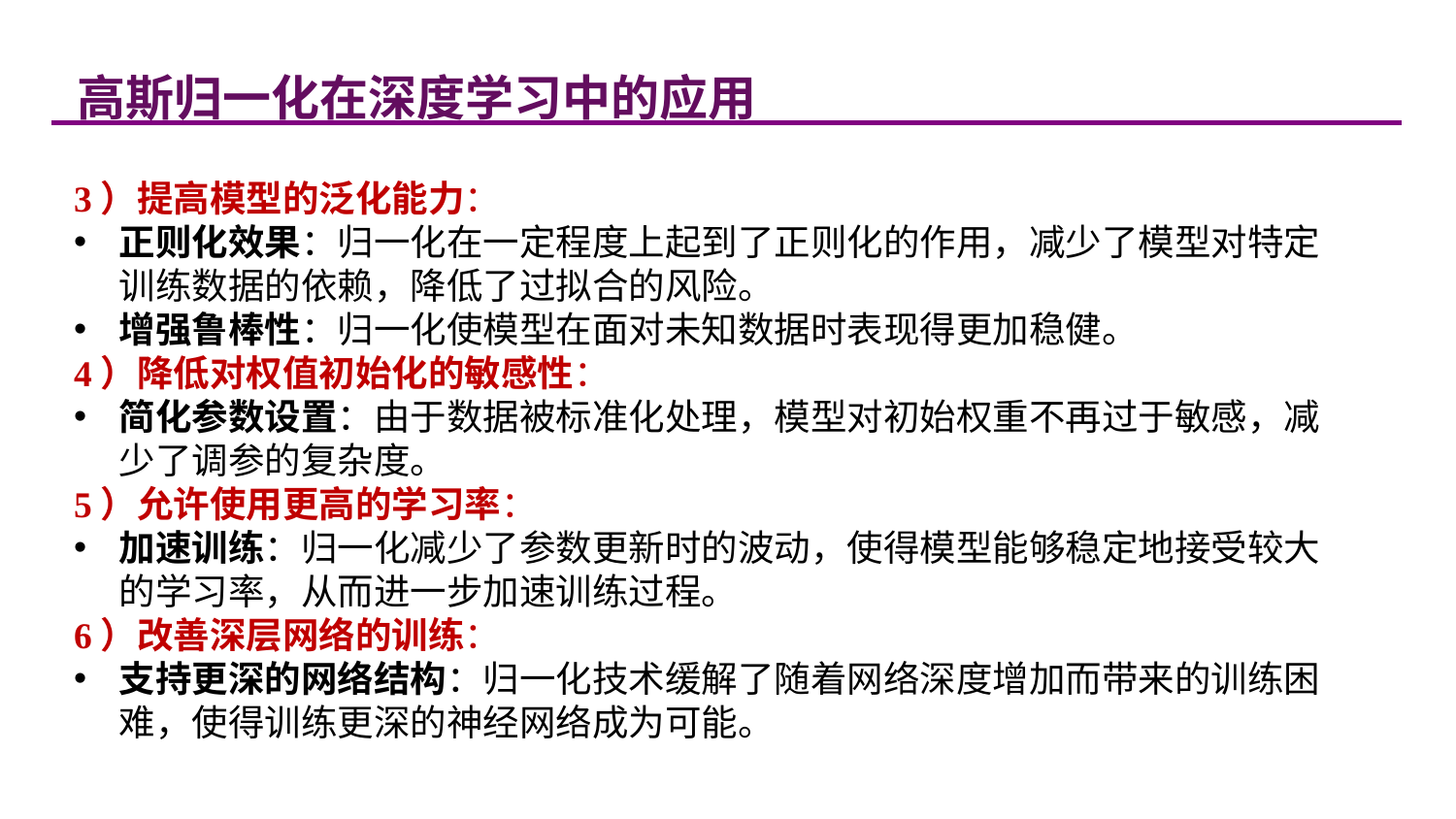

高斯归一化在深度学习中的应用
3）提高模型的泛化能力：
正则化效果：归一化在一定程度上起到了正则化的作用，减少了模型对特定训练数据的依赖，降低了过拟合的风险。
增强鲁棒性：归一化使模型在面对未知数据时表现得更加稳健。
4）降低对权值初始化的敏感性：
简化参数设置：由于数据被标准化处理，模型对初始权重不再过于敏感，减少了调参的复杂度。
5）允许使用更高的学习率：
加速训练：归一化减少了参数更新时的波动，使得模型能够稳定地接受较大的学习率，从而进一步加速训练过程。
6）改善深层网络的训练：
支持更深的网络结构：归一化技术缓解了随着网络深度增加而带来的训练困难，使得训练更深的神经网络成为可能。